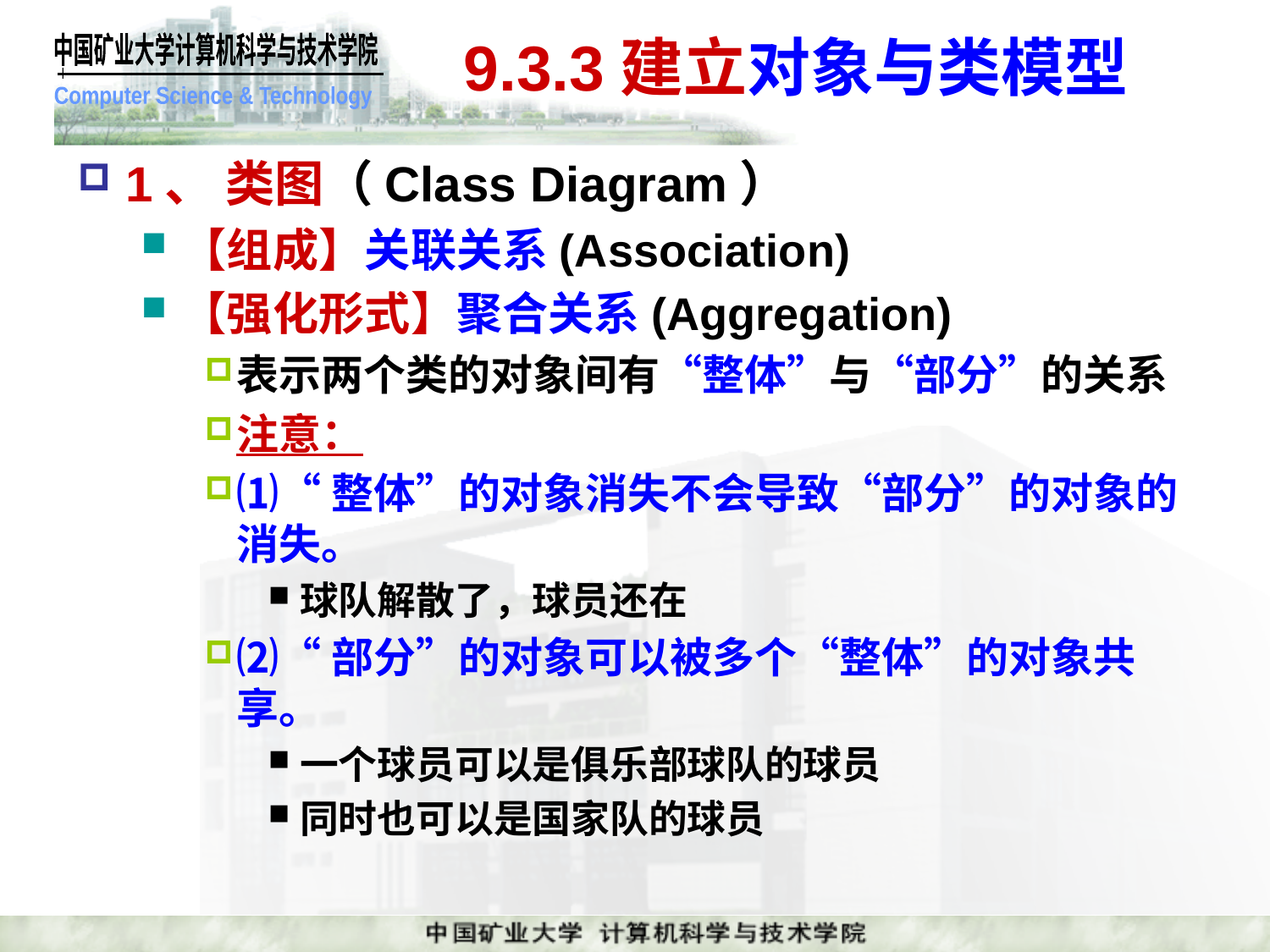

# 9.3.3建立对象与类模型
1、 类图（Class Diagram）
【组成】关联关系(Association)
【强化形式】聚合关系(Aggregation)
表示两个类的对象间有“整体”与“部分”的关系
注意：
⑴“整体”的对象消失不会导致“部分”的对象的消失。
球队解散了，球员还在
⑵“部分”的对象可以被多个“整体”的对象共享。
一个球员可以是俱乐部球队的球员
同时也可以是国家队的球员
128